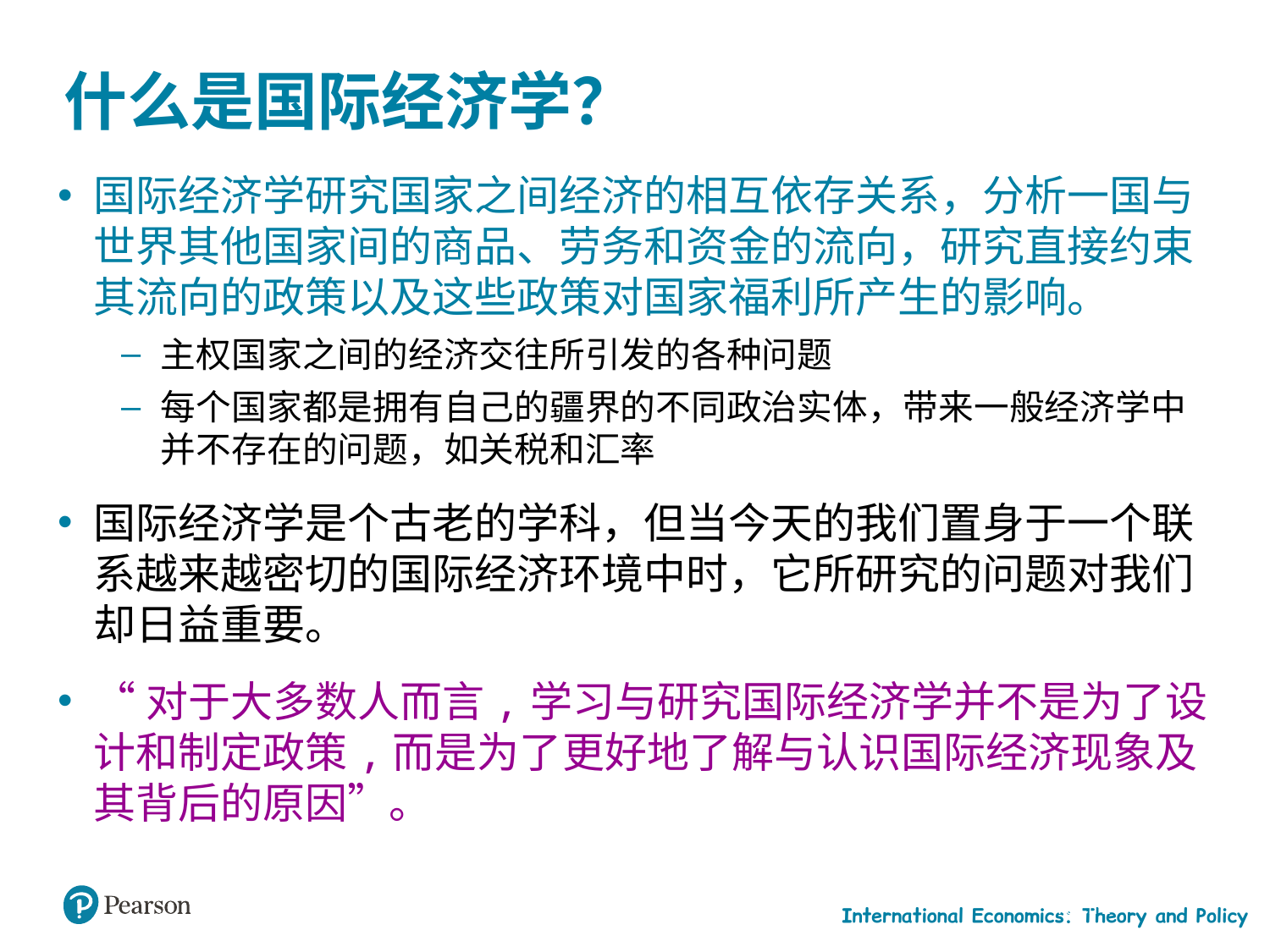

# 什么是国际经济学？
国际经济学研究国家之间经济的相互依存关系，分析一国与世界其他国家间的商品、劳务和资金的流向，研究直接约束其流向的政策以及这些政策对国家福利所产生的影响。
主权国家之间的经济交往所引发的各种问题
每个国家都是拥有自己的疆界的不同政治实体，带来一般经济学中并不存在的问题，如关税和汇率
国际经济学是个古老的学科，但当今天的我们置身于一个联系越来越密切的国际经济环境中时，它所研究的问题对我们却日益重要。
“对于大多数人而言,学习与研究国际经济学并不是为了设计和制定政策,而是为了更好地了解与认识国际经济现象及其背后的原因”。
March 24